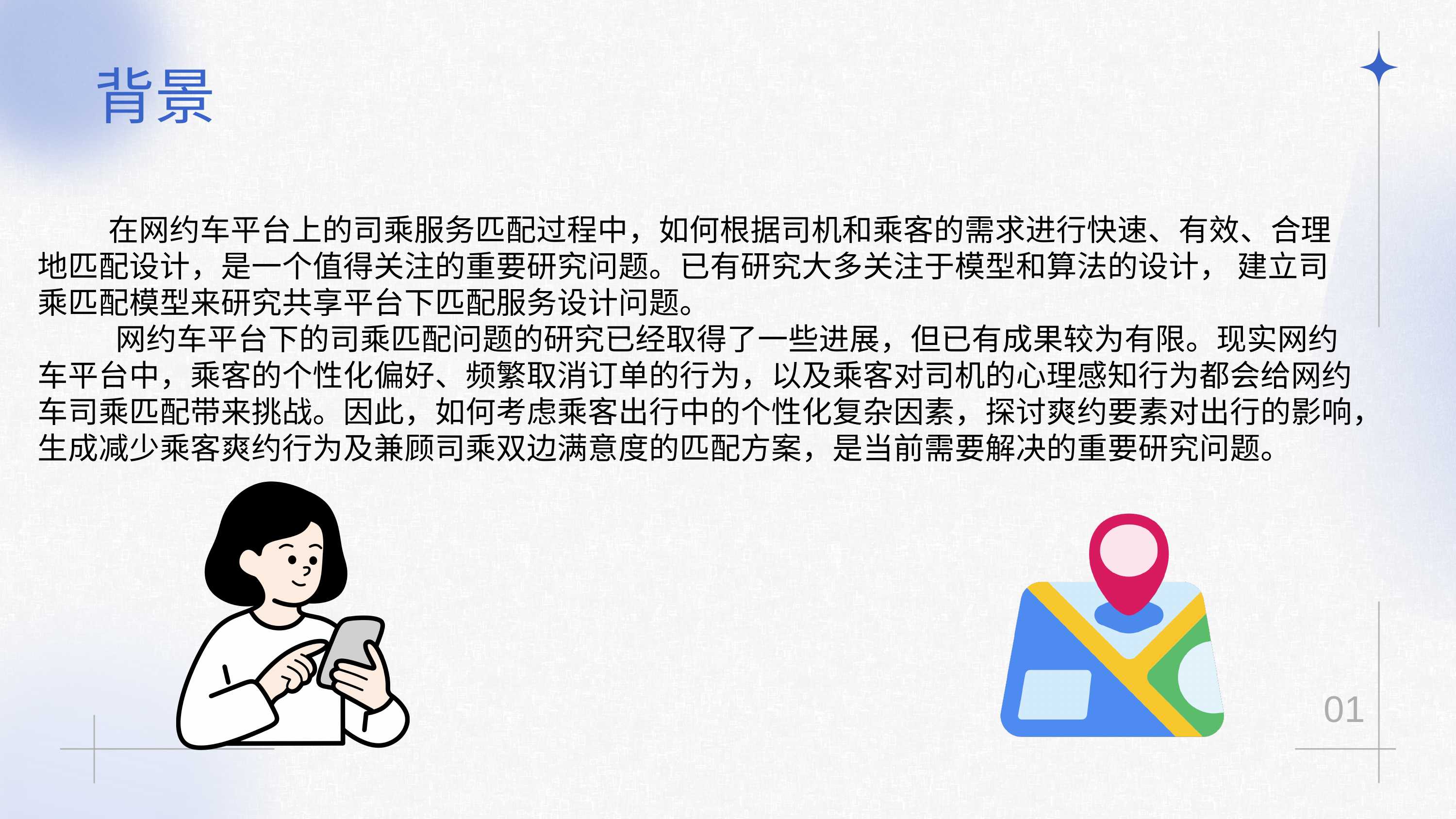

背景

         在网约车平台上的司乘服务匹配过程中，如何根据司机和乘客的需求进行快速、有效、合理地匹配设计，是一个值得关注的重要研究问题。已有研究大多关注于模型和算法的设计， 建立司乘匹配模型来研究共享平台下匹配服务设计问题。
          网约车平台下的司乘匹配问题的研究已经取得了一些进展，但已有成果较为有限。现实网约车平台中，乘客的个性化偏好、频繁取消订单的行为，以及乘客对司机的心理感知行为都会给网约车司乘匹配带来挑战。因此，如何考虑乘客出行中的个性化复杂因素，探讨爽约要素对出行的影响，生成减少乘客爽约行为及兼顾司乘双边满意度的匹配方案，是当前需要解决的重要研究问题。

01